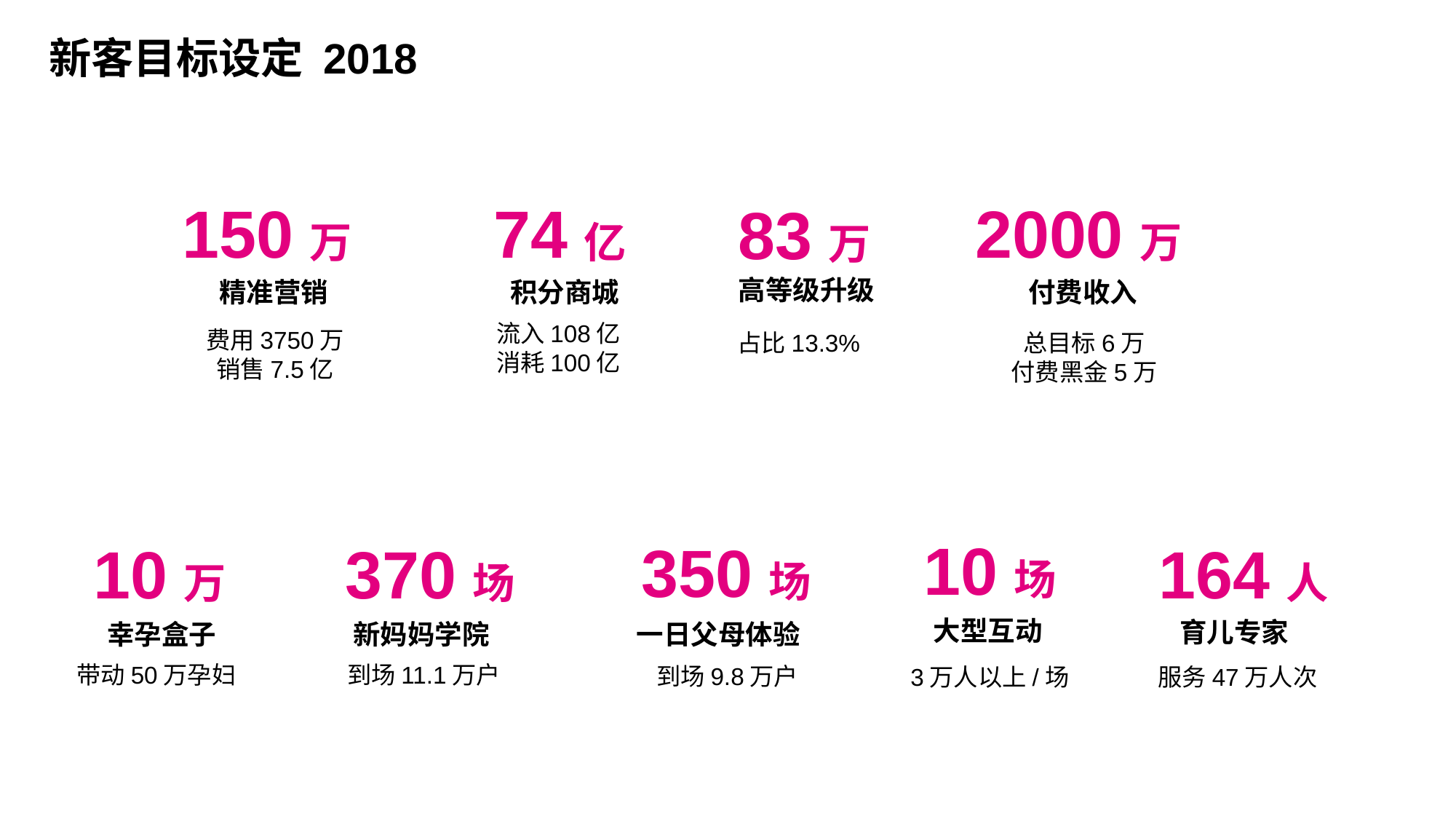

新客目标设定 2018
74亿
150万
2000万
83万
高等级升级
精准营销
付费收入
积分商城
流入108亿
消耗100亿
费用3750万
销售7.5亿
占比13.3%
总目标6万
付费黑金5万
10场
350场
10万
370场
164人
大型互动
育儿专家
新妈妈学院
幸孕盒子
一日父母体验
带动50万孕妇
到场11.1万户
到场9.8万户
服务47万人次
3万人以上/场